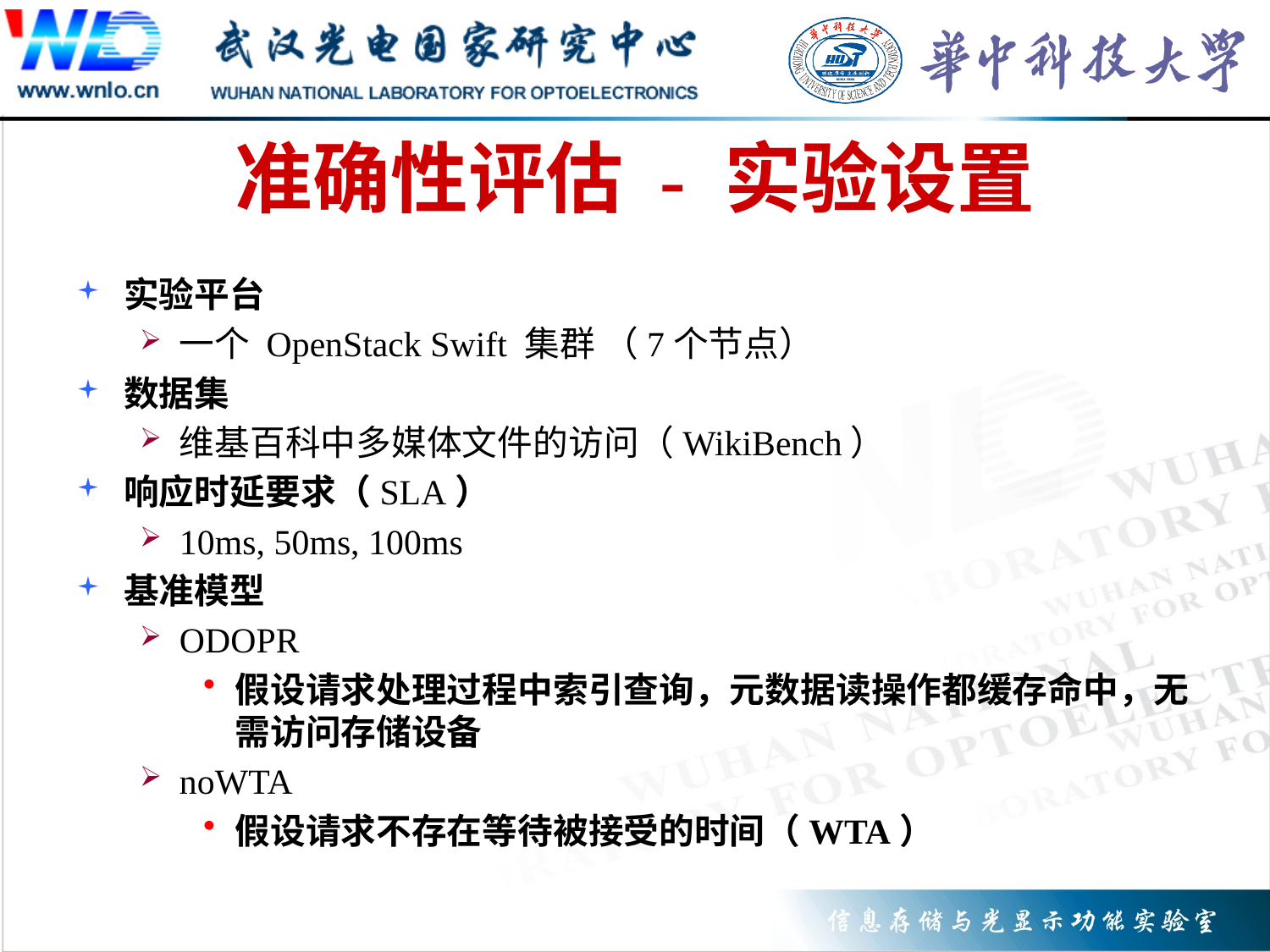

# 准确性评估 - 实验设置
实验平台
一个 OpenStack Swift 集群 （7个节点）
数据集
维基百科中多媒体文件的访问（WikiBench）
响应时延要求（SLA）
10ms, 50ms, 100ms
基准模型
ODOPR
假设请求处理过程中索引查询，元数据读操作都缓存命中，无需访问存储设备
noWTA
假设请求不存在等待被接受的时间（WTA）